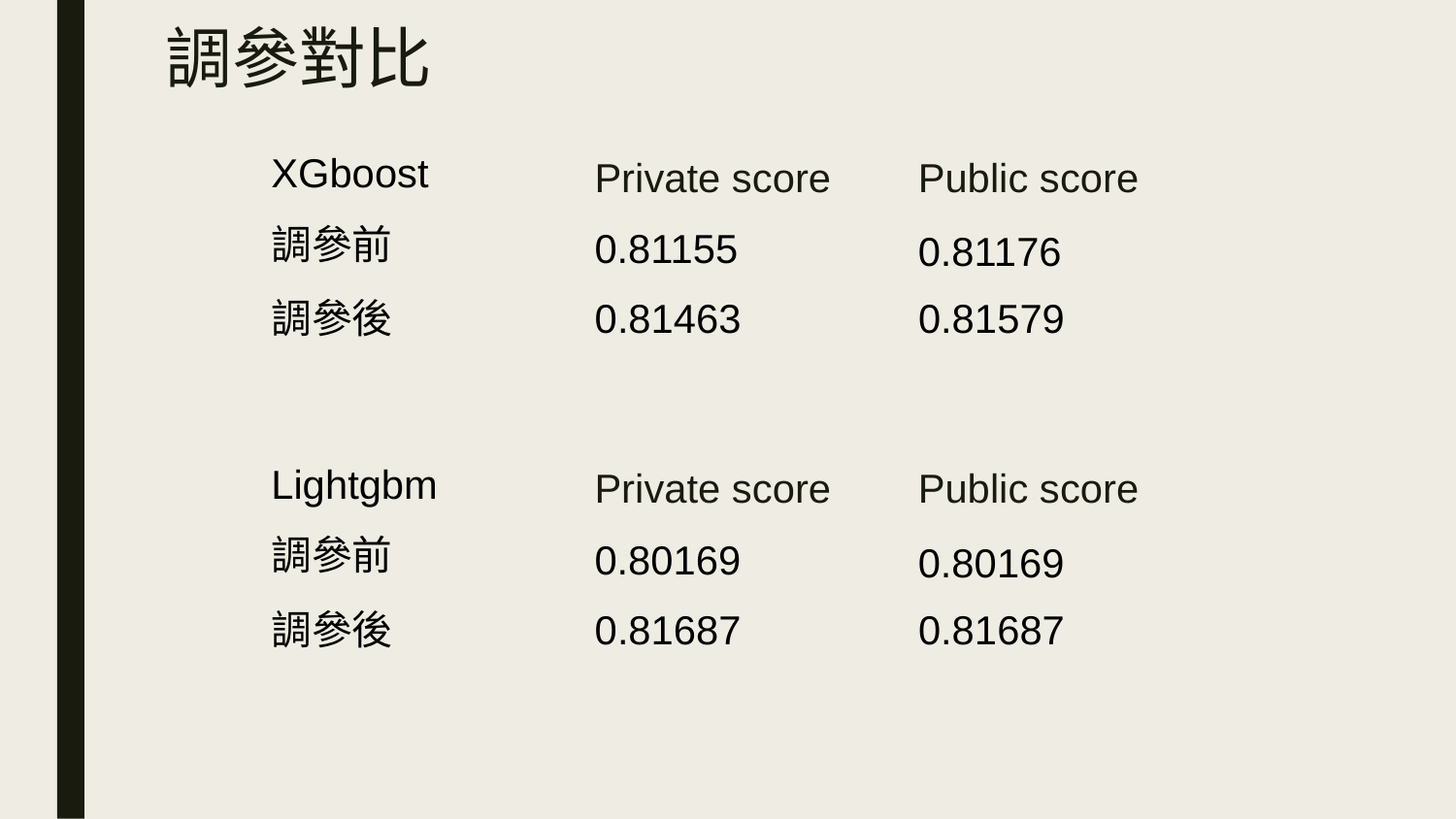

# 調參對比
| XGboost | Private score | Public score |
| --- | --- | --- |
| 調參前 | 0.81155 | 0.81176 |
| 調參後 | 0.81463 | 0.81579 |
| Lightgbm | Private score | Public score |
| --- | --- | --- |
| 調參前 | 0.80169 | 0.80169 |
| 調參後 | 0.81687 | 0.81687 |